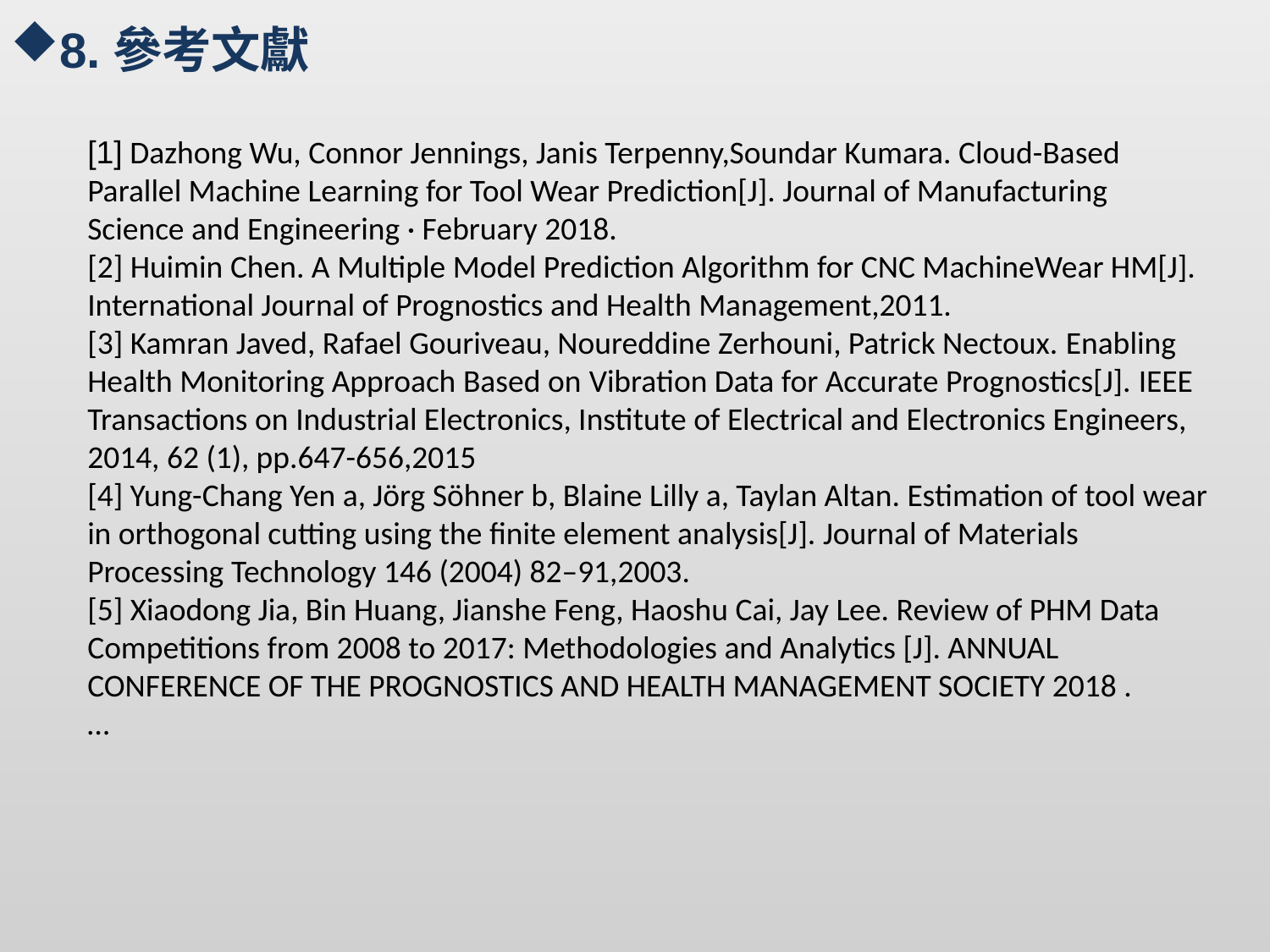

8.參考文獻
[1] Dazhong Wu, Connor Jennings, Janis Terpenny,Soundar Kumara. Cloud-Based Parallel Machine Learning for Tool Wear Prediction[J]. Journal of Manufacturing Science and Engineering · February 2018.
[2] Huimin Chen. A Multiple Model Prediction Algorithm for CNC MachineWear HM[J]. International Journal of Prognostics and Health Management,2011.
[3] Kamran Javed, Rafael Gouriveau, Noureddine Zerhouni, Patrick Nectoux. Enabling Health Monitoring Approach Based on Vibration Data for Accurate Prognostics[J]. IEEE Transactions on Industrial Electronics, Institute of Electrical and Electronics Engineers, 2014, 62 (1), pp.647-656,2015
[4] Yung-Chang Yen a, Jörg Söhner b, Blaine Lilly a, Taylan Altan. Estimation of tool wear in orthogonal cutting using the finite element analysis[J]. Journal of Materials Processing Technology 146 (2004) 82–91,2003.
[5] Xiaodong Jia, Bin Huang, Jianshe Feng, Haoshu Cai, Jay Lee. Review of PHM Data Competitions from 2008 to 2017: Methodologies and Analytics [J]. ANNUAL CONFERENCE OF THE PROGNOSTICS AND HEALTH MANAGEMENT SOCIETY 2018 .
…